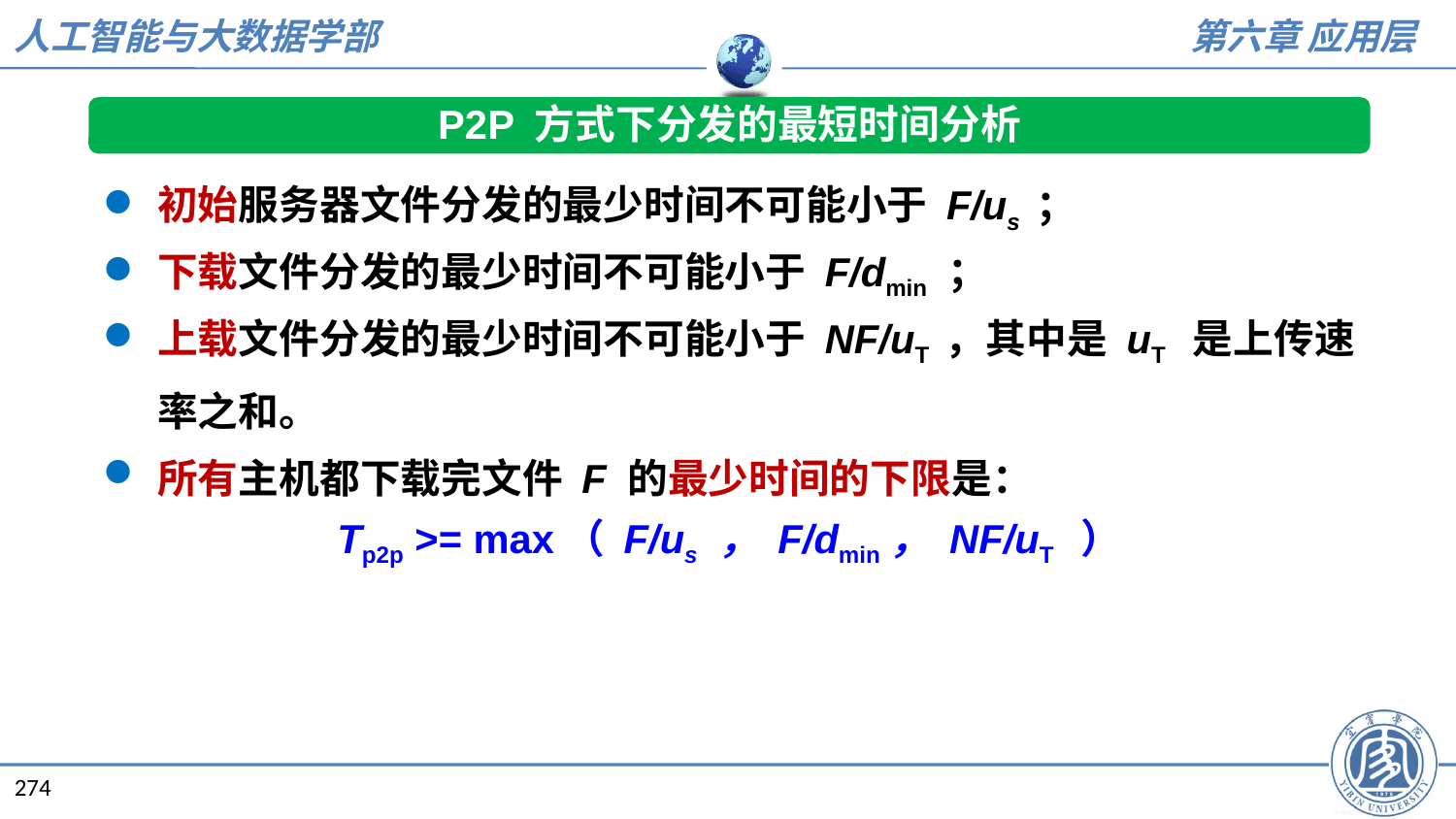

P2P 方式下分发的最短时间分析

初始服务器文件分发的最少时间不可能小于 F/us ；
下载文件分发的最少时间不可能小于 F/dmin ；
上载文件分发的最少时间不可能小于 NF/uT ，其中是 uT  是上传速率之和。
所有主机都下载完文件 F 的最少时间的下限是：
Tp2p >= max（ F/us ， F/dmin， NF/uT  ）
274